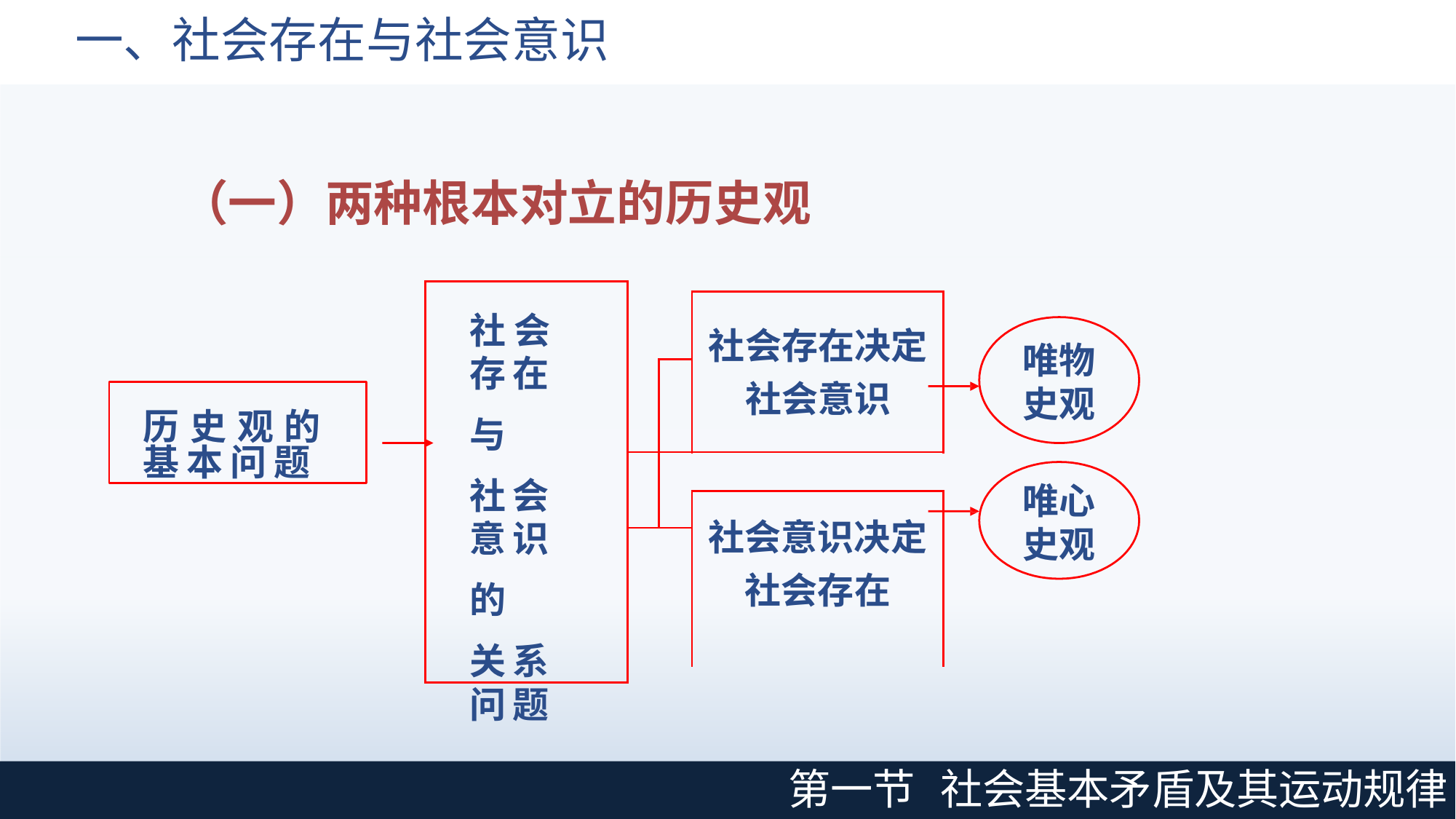

# 一、社会存在与社会意识

（一）两种根本对立的历史观
|  |  |  |  |
| --- | --- | --- | --- |
| 社 会存在 与 社会意识 的 关系问题 |  |  | 社会存在决定 社会意识 |
|  |  |  |  |
|  |  |  |  |
|  |  |  | 社会意识决定 社会存在 |
|  |  |  |  |
|  |  |  |  |

唯物
史观

历史观的基本问题

唯心 史观

第一节
社会基本矛盾及其运动规律